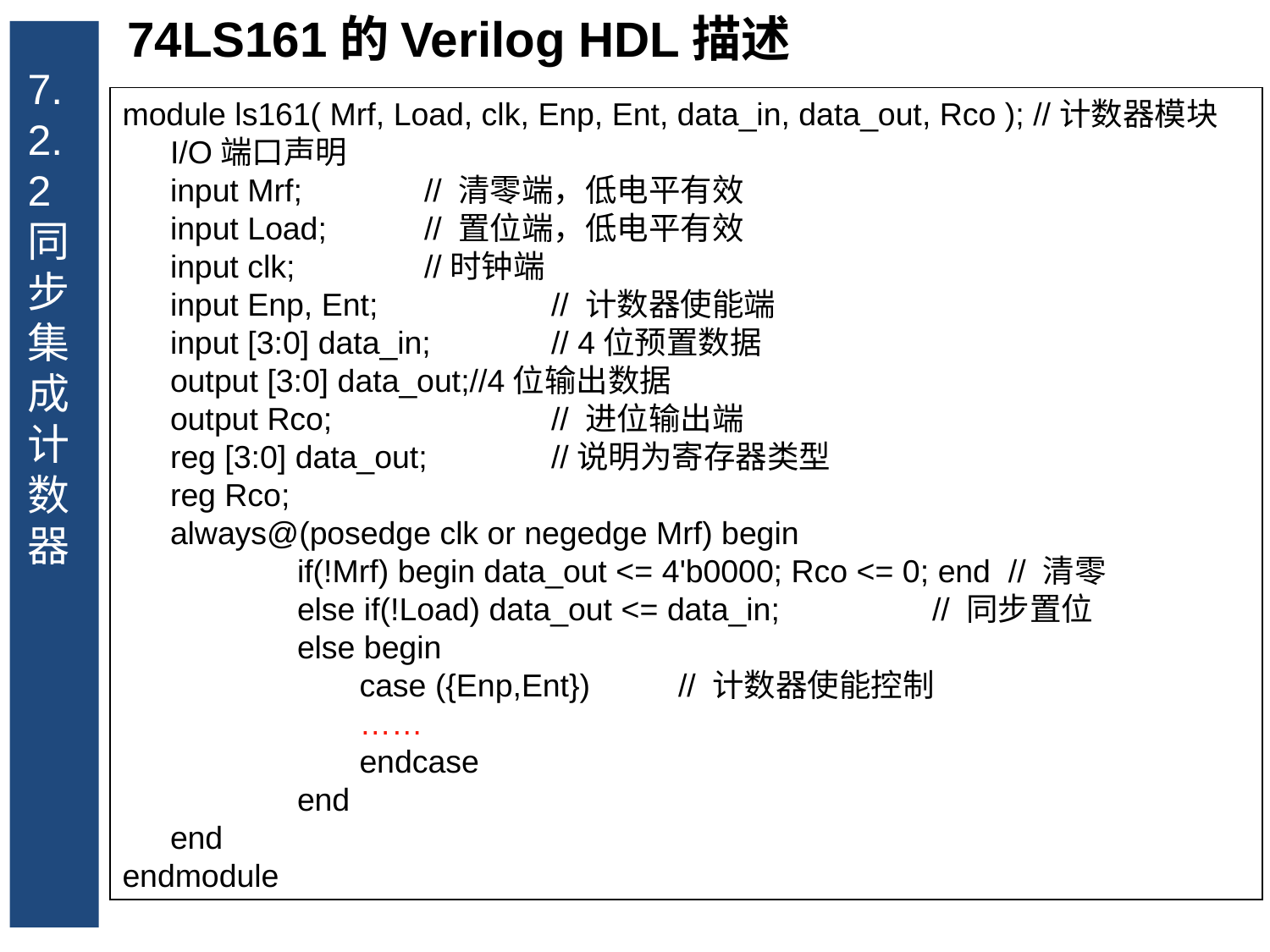

7.2.2  同步集成计数器
74LS161的Verilog HDL描述
module ls161( Mrf, Load, clk, Enp, Ent, data_in, data_out, Rco ); //计数器模块I/O端口声明
	input Mrf; 	// 清零端，低电平有效
	input Load; 	// 置位端，低电平有效
	input clk; 	//时钟端
	input Enp, Ent; 		// 计数器使能端
	input [3:0] data_in; 	// 4位预置数据
	output [3:0] data_out;//4位输出数据
	output Rco;		// 进位输出端
	reg [3:0] data_out; 	//说明为寄存器类型
	reg Rco;
	always@(posedge clk or negedge Mrf) begin
		if(!Mrf) begin data_out <= 4'b0000; Rco <= 0; end  // 清零
		else if(!Load) data_out <= data_in;		// 同步置位
		else begin
		       case ({Enp,Ent}) 	// 计数器使能控制
      	       ……
		       endcase
		end
	end
endmodule